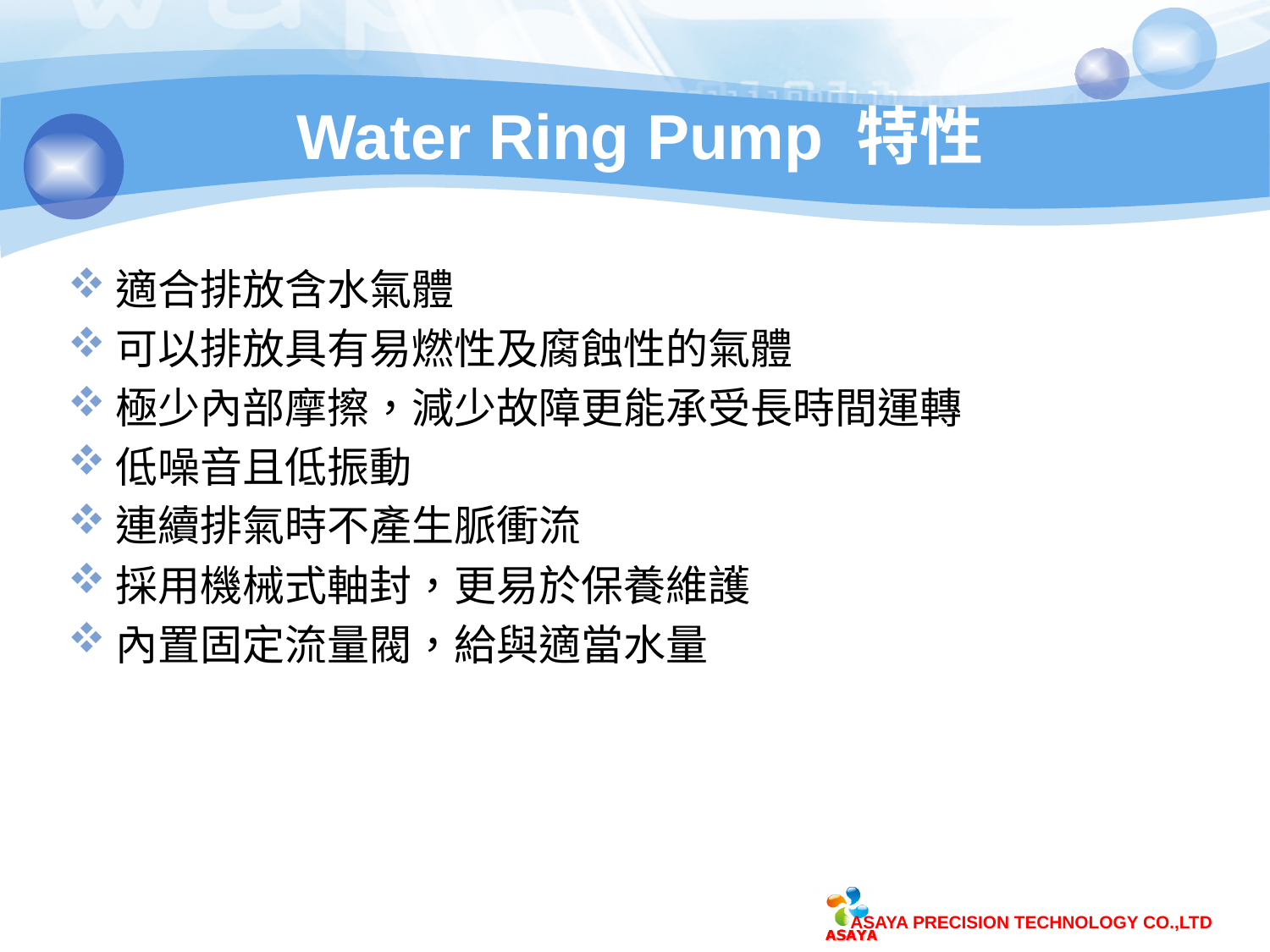

# Water Ring Pump 特性
適合排放含水氣體
可以排放具有易燃性及腐蝕性的氣體
極少內部摩擦，減少故障更能承受長時間運轉
低噪音且低振動
連續排氣時不產生脈衝流
採用機械式軸封，更易於保養維護
內置固定流量閥，給與適當水量